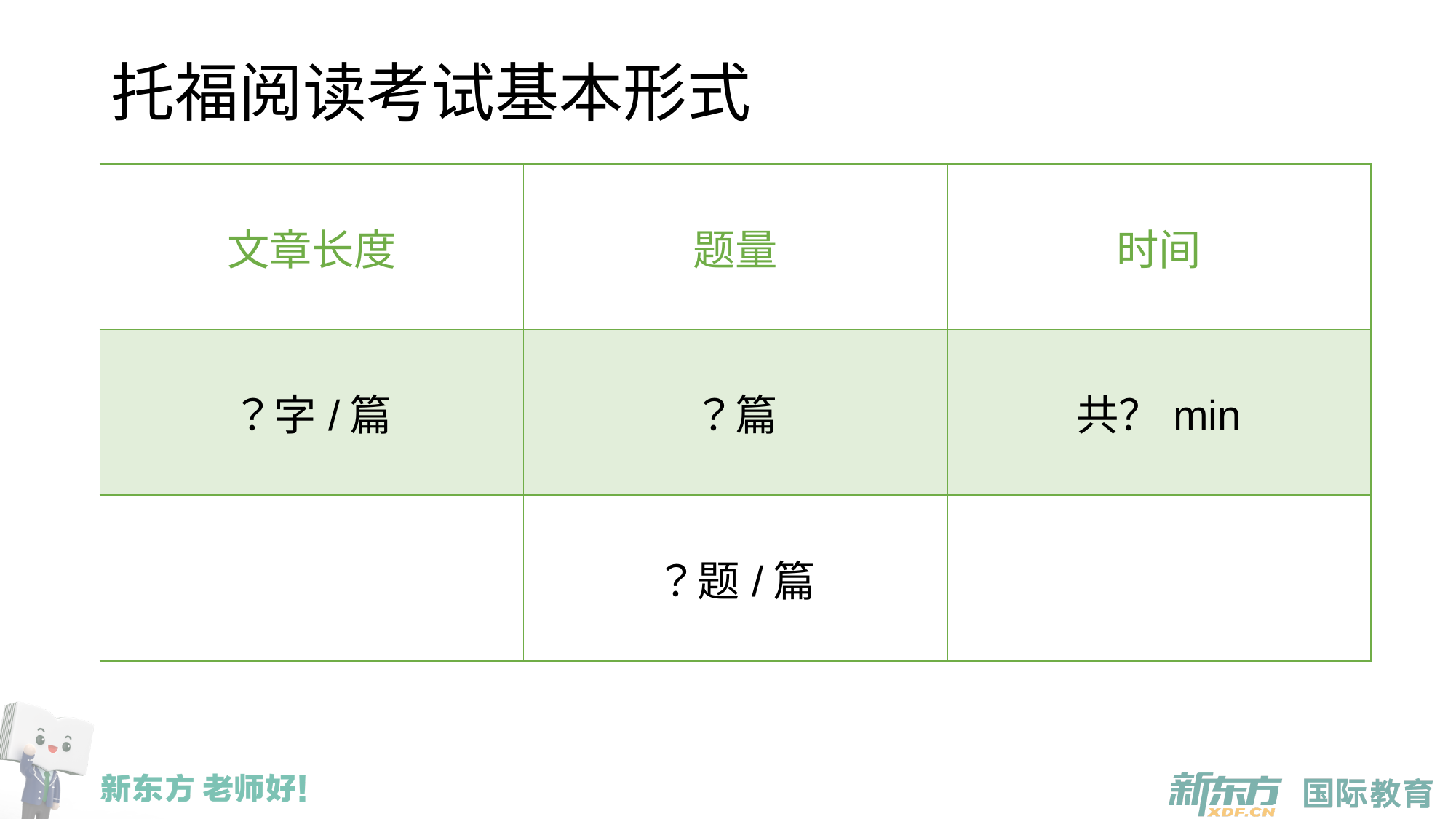

# 托福阅读考试基本形式
| 文章长度 | 题量 | 时间 |
| --- | --- | --- |
| ？字/篇 | ？篇 | 共？min |
|  | ？题/篇 |  |